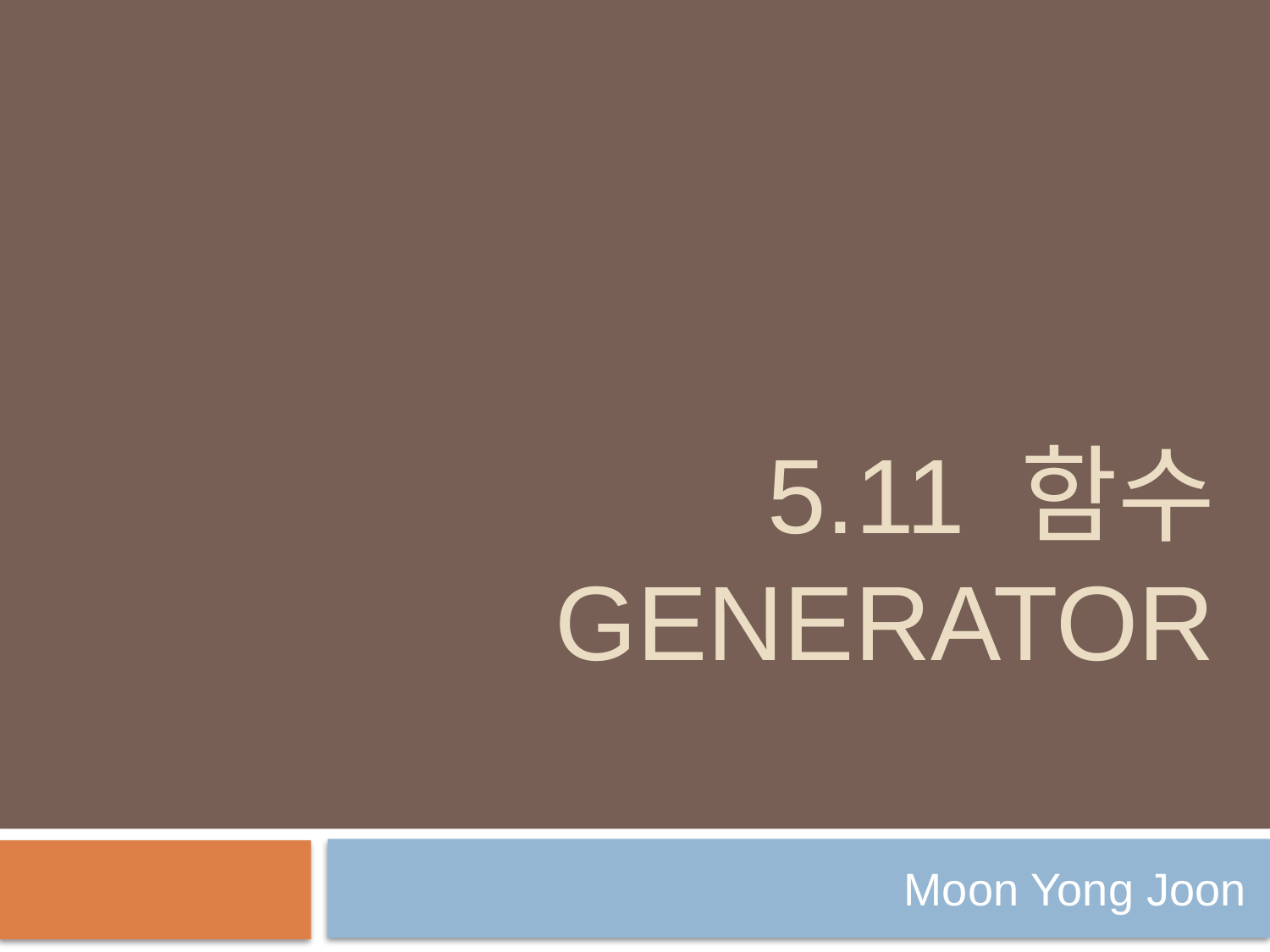

# 5.11 함수 generator
Moon Yong Joon